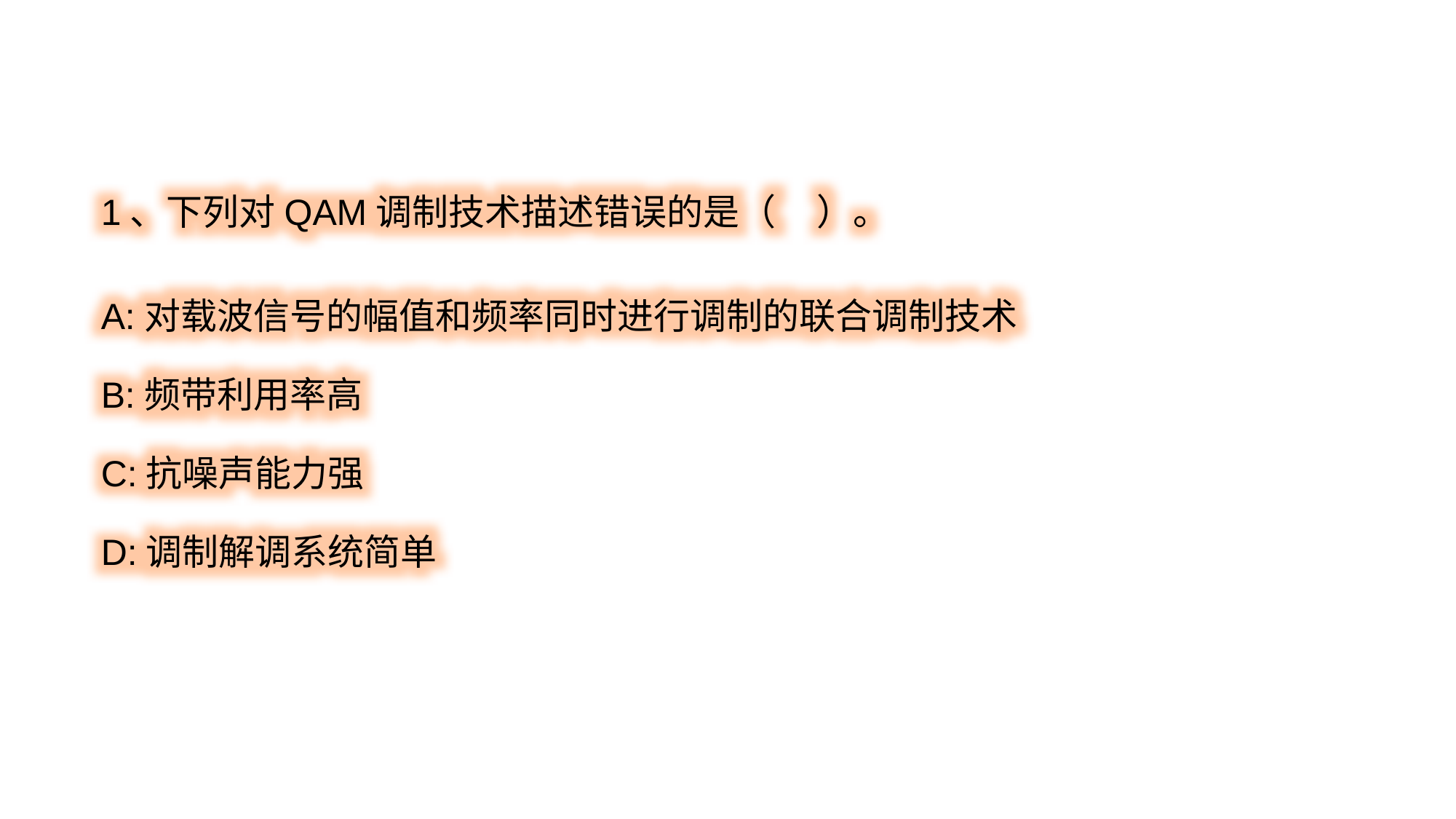

1、下列对QAM调制技术描述错误的是（     ）。

A:对载波信号的幅值和频率同时进行调制的联合调制技术

B:频带利用率高

C:抗噪声能力强

D:调制解调系统简单